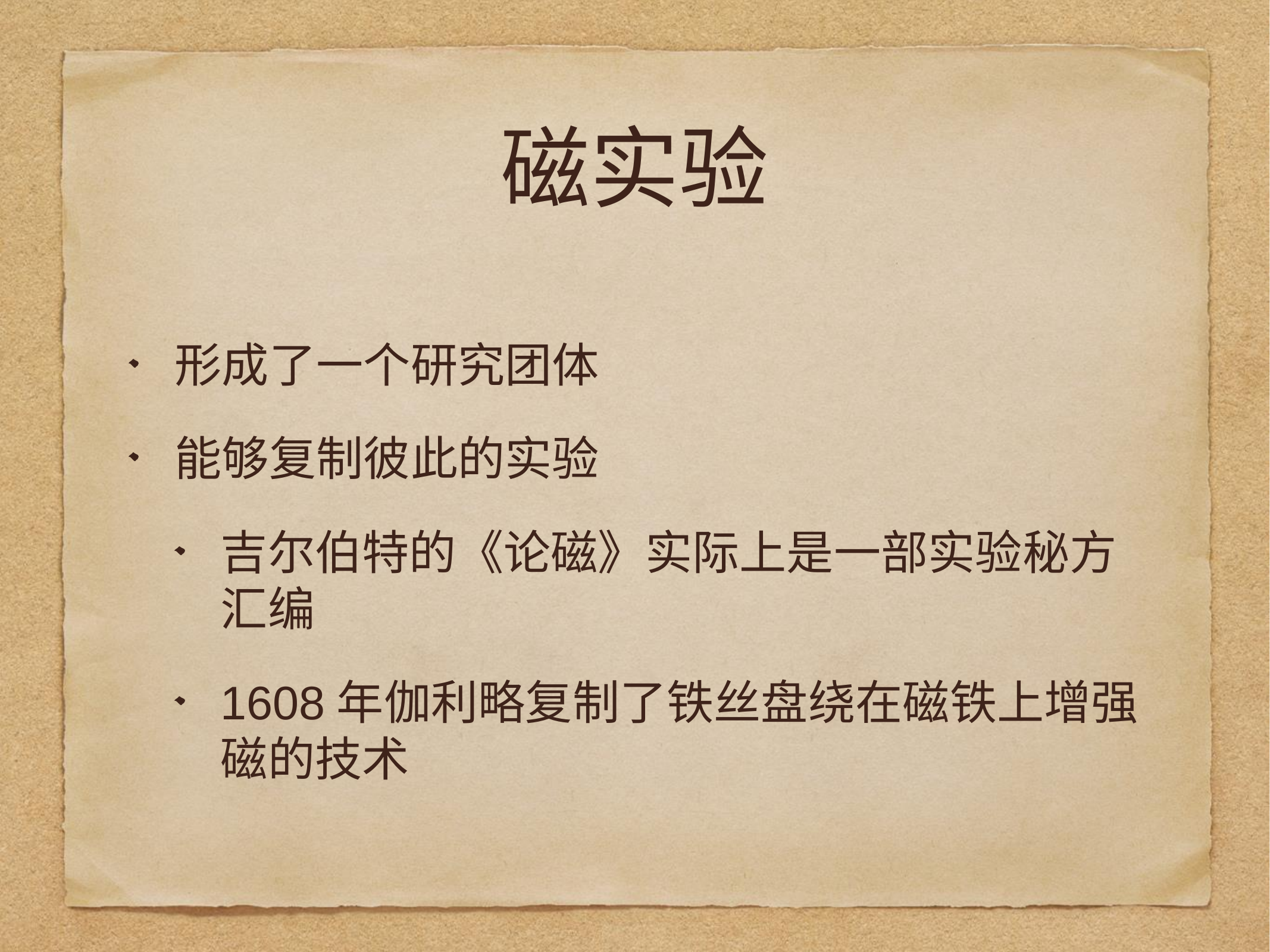

# 磁实验
形成了一个研究团体
能够复制彼此的实验
吉尔伯特的《论磁》实际上是一部实验秘方汇编
1608年伽利略复制了铁丝盘绕在磁铁上增强磁的技术